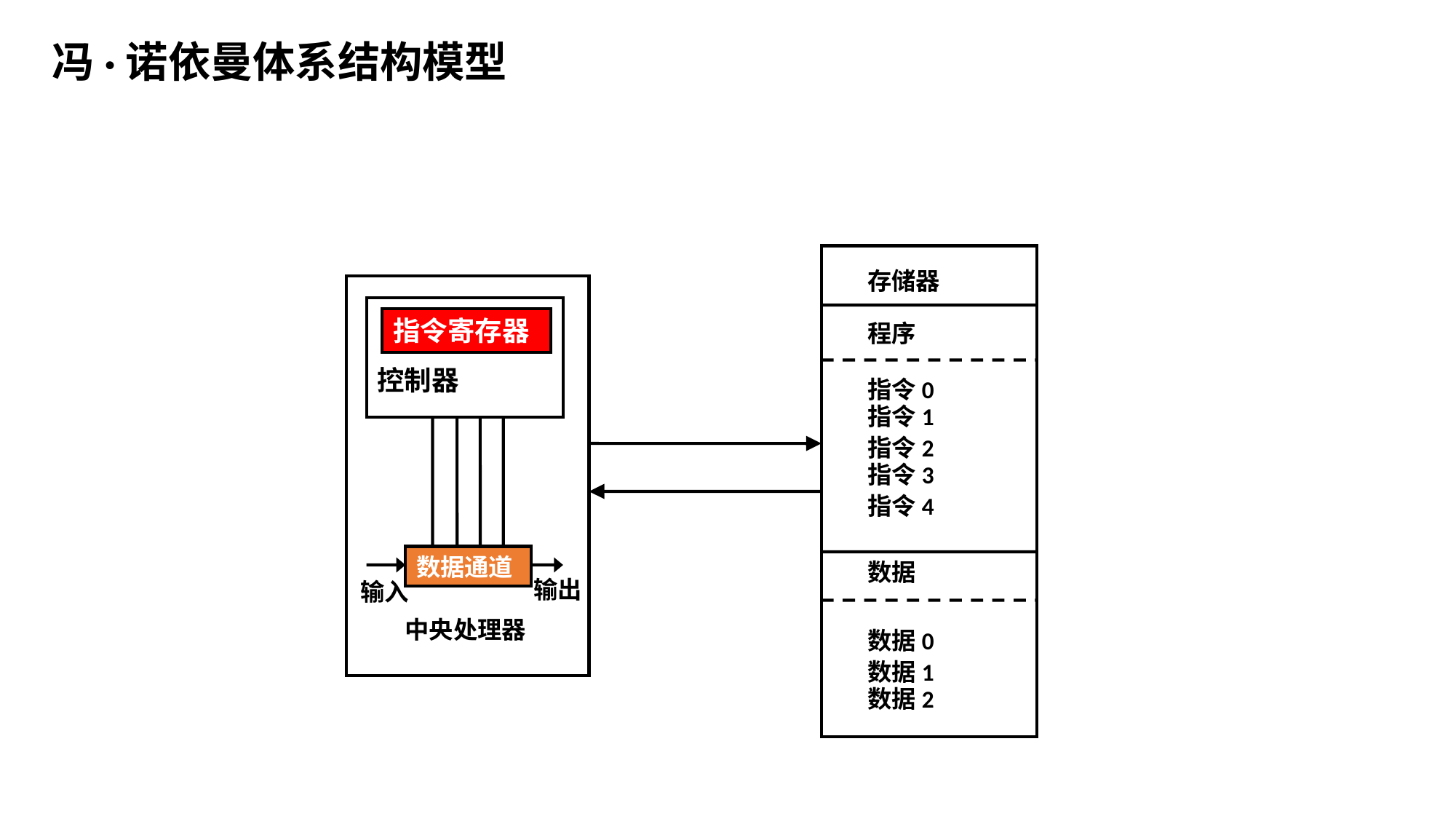

冯·诺依曼体系结构模型

存储器

指令寄存器
程序
控制器

指令0
指令1

指令2

指令3
指令4

数据通道

数据

输出
输入

中央处理器
数据0
数据1
数据2